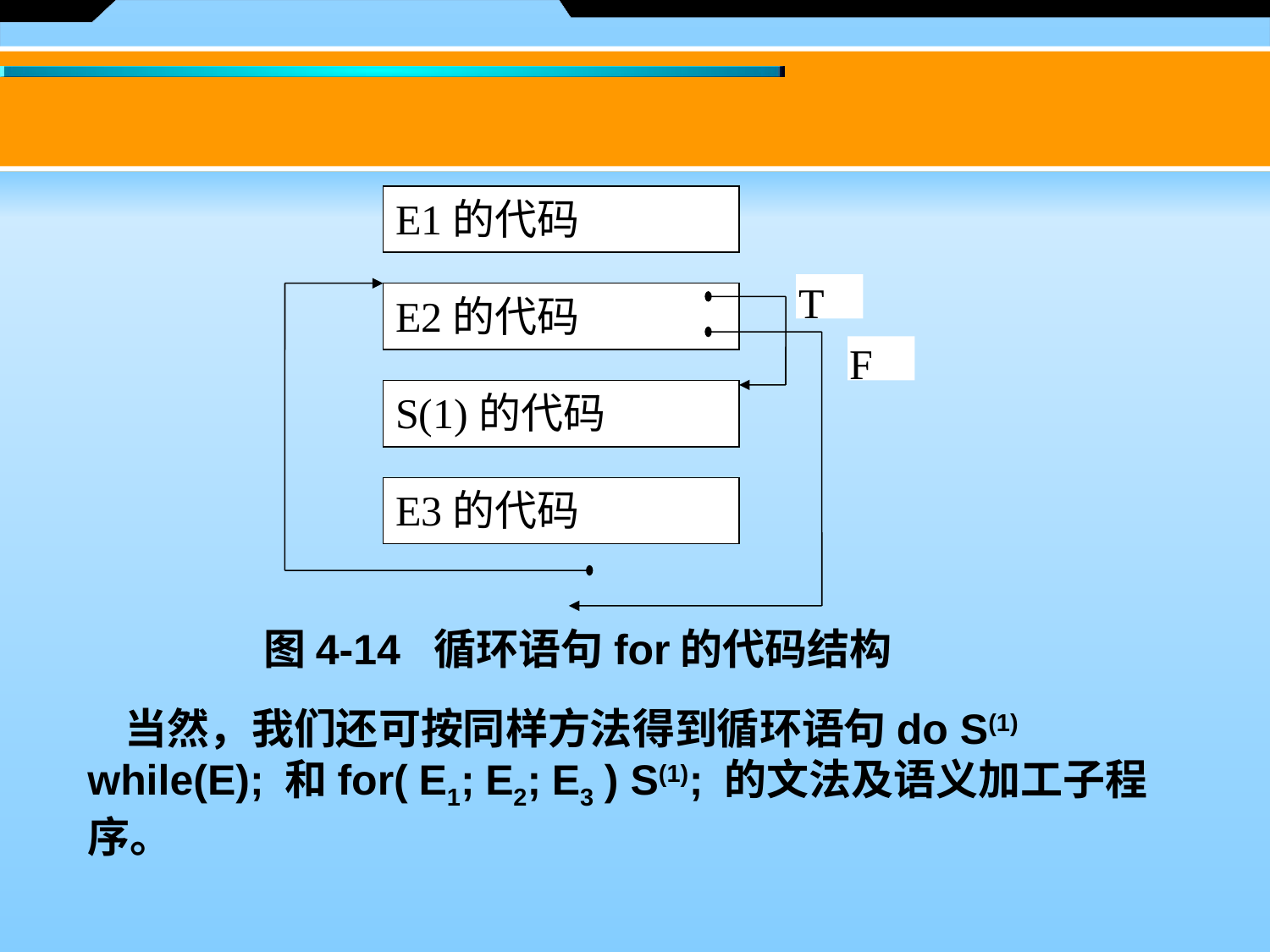

E1的代码

T

E2的代码

F

S(1)的代码

E3的代码

图4-14  循环语句for的代码结构
当然，我们还可按同样方法得到循环语句do S(1) while(E); 和for( E1; E2; E3 ) S(1); 的文法及语义加工子程序。